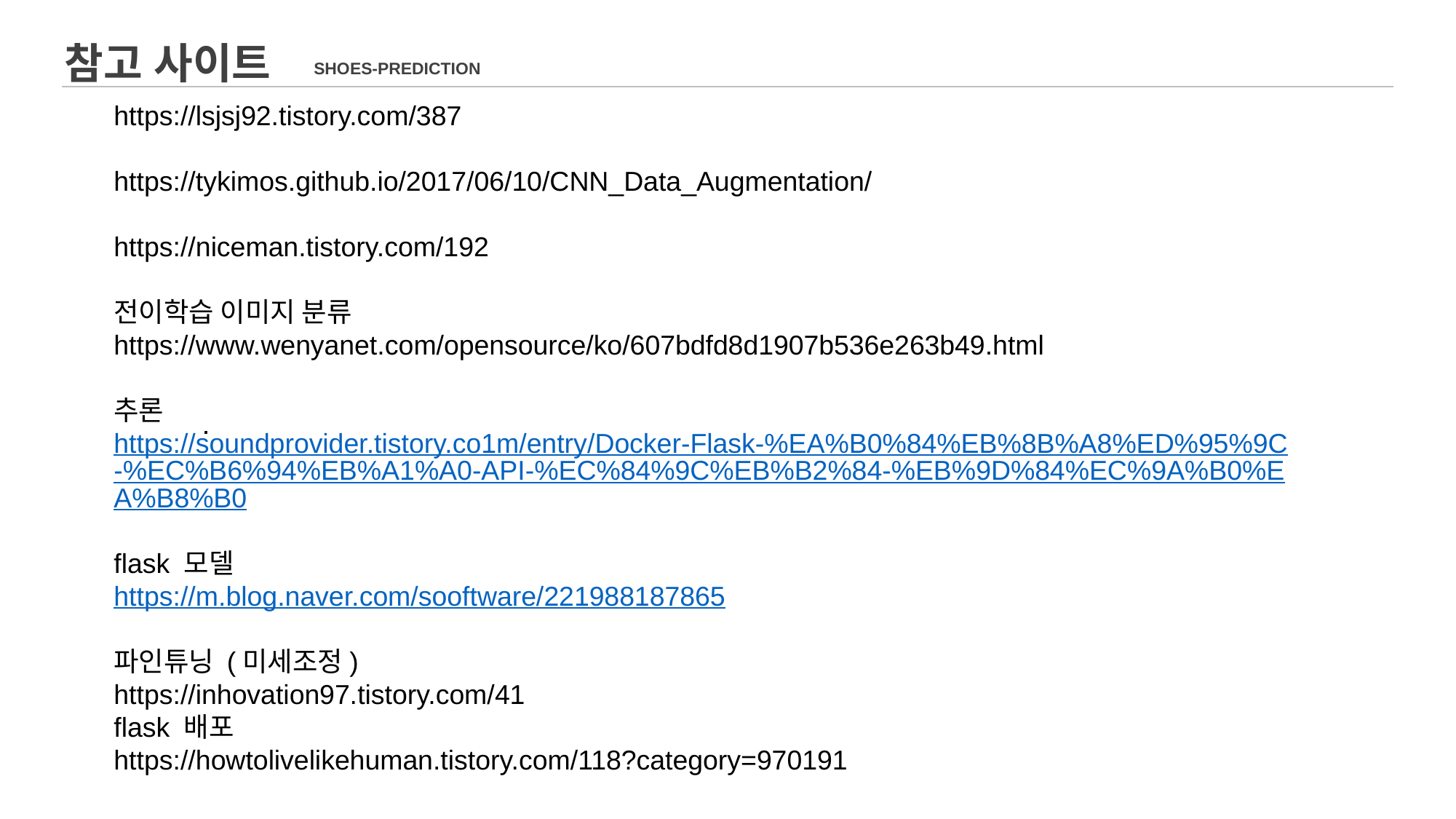

참고 사이트
SHOES-PREDICTION
https://lsjsj92.tistory.com/387

https://tykimos.github.io/2017/06/10/CNN_Data_Augmentation/

https://niceman.tistory.com/192

전이학습 이미지 분류
https://www.wenyanet.com/opensource/ko/607bdfd8d1907b536e263b49.html

추론
https://soundprovider.tistory.co1m/entry/Docker-Flask-%EA%B0%84%EB%8B%A8%ED%95%9C-%EC%B6%94%EB%A1%A0-API-%EC%84%9C%EB%B2%84-%EB%9D%84%EC%9A%B0%EA%B8%B0

flask 모델
https://m.blog.naver.com/sooftware/221988187865

파인튜닝 (미세조정)
https://inhovation97.tistory.com/41
flask 배포
https://howtolivelikehuman.tistory.com/118?category=970191

.